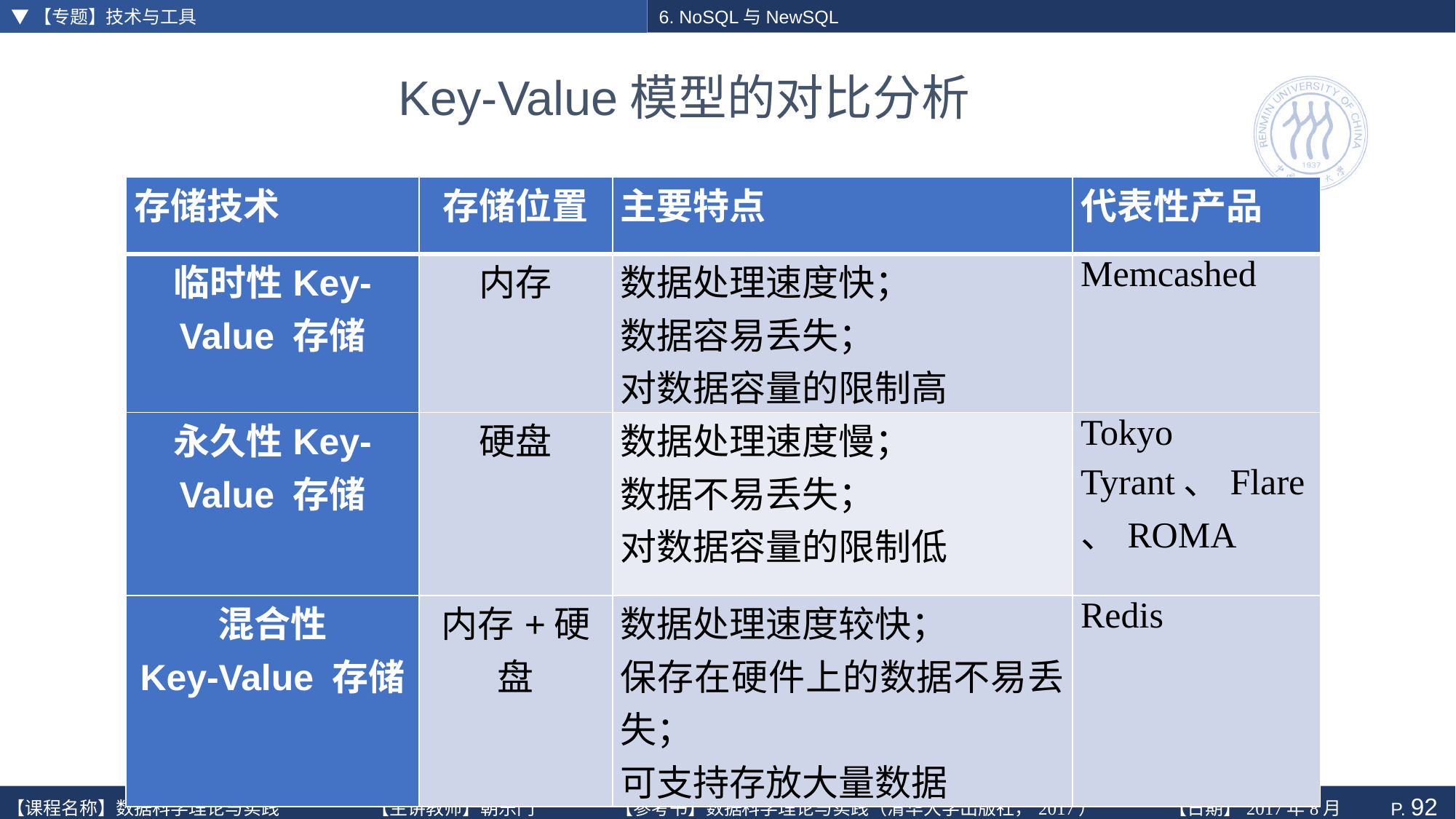

▼【专题】技术与工具
6. NoSQL与NewSQL

# Key-Value模型的对比分析
| 存储技术 | 存储位置 | 主要特点 | 代表性产品 |
| --- | --- | --- | --- |
| 临时性Key-Value 存储 | 内存 | 数据处理速度快； 数据容易丢失； 对数据容量的限制高 | Memcashed |
| 永久性Key-Value 存储 | 硬盘 | 数据处理速度慢； 数据不易丢失； 对数据容量的限制低 | Tokyo Tyrant、Flare、ROMA |
| 混合性 Key-Value 存储 | 内存+硬盘 | 数据处理速度较快； 保存在硬件上的数据不易丢失； 可支持存放大量数据 | Redis |